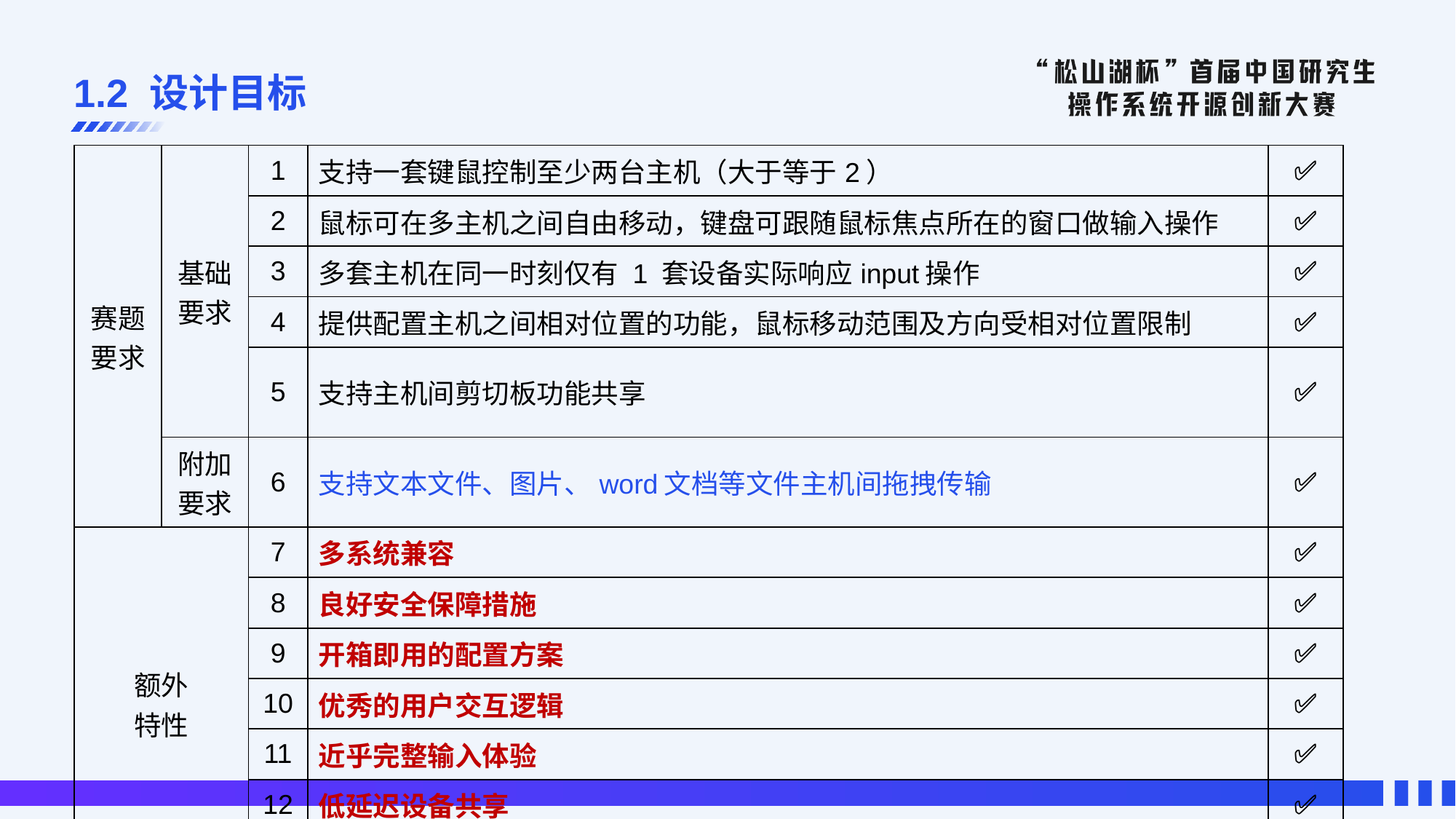

# 1.2 设计目标
| 赛题要求 | 基础要求 | 1 | 支持一套键鼠控制至少两台主机（大于等于2） | ✅ |
| --- | --- | --- | --- | --- |
|  |  | 2 | 鼠标可在多主机之间自由移动，键盘可跟随鼠标焦点所在的窗口做输入操作 | ✅ |
|  |  | 3 | 多套主机在同一时刻仅有 1 套设备实际响应input操作 | ✅ |
|  |  | 4 | 提供配置主机之间相对位置的功能，鼠标移动范围及方向受相对位置限制 | ✅ |
|  |  | 5 | 支持主机间剪切板功能共享 | ✅ |
|  | 附加要求 | 6 | 支持文本文件、图片、word文档等文件主机间拖拽传输 | ✅ |
| 额外 特性 |  | 7 | 多系统兼容 | ✅ |
|  |  | 8 | 良好安全保障措施 | ✅ |
|  |  | 9 | 开箱即用的配置方案 | ✅ |
|  |  | 10 | 优秀的用户交互逻辑 | ✅ |
|  |  | 11 | 近乎完整输入体验 | ✅ |
|  |  | 12 | 低延迟设备共享 | ✅ |
|  |  | 13 | 理论支持主机连接数量无上限 | ✅ |